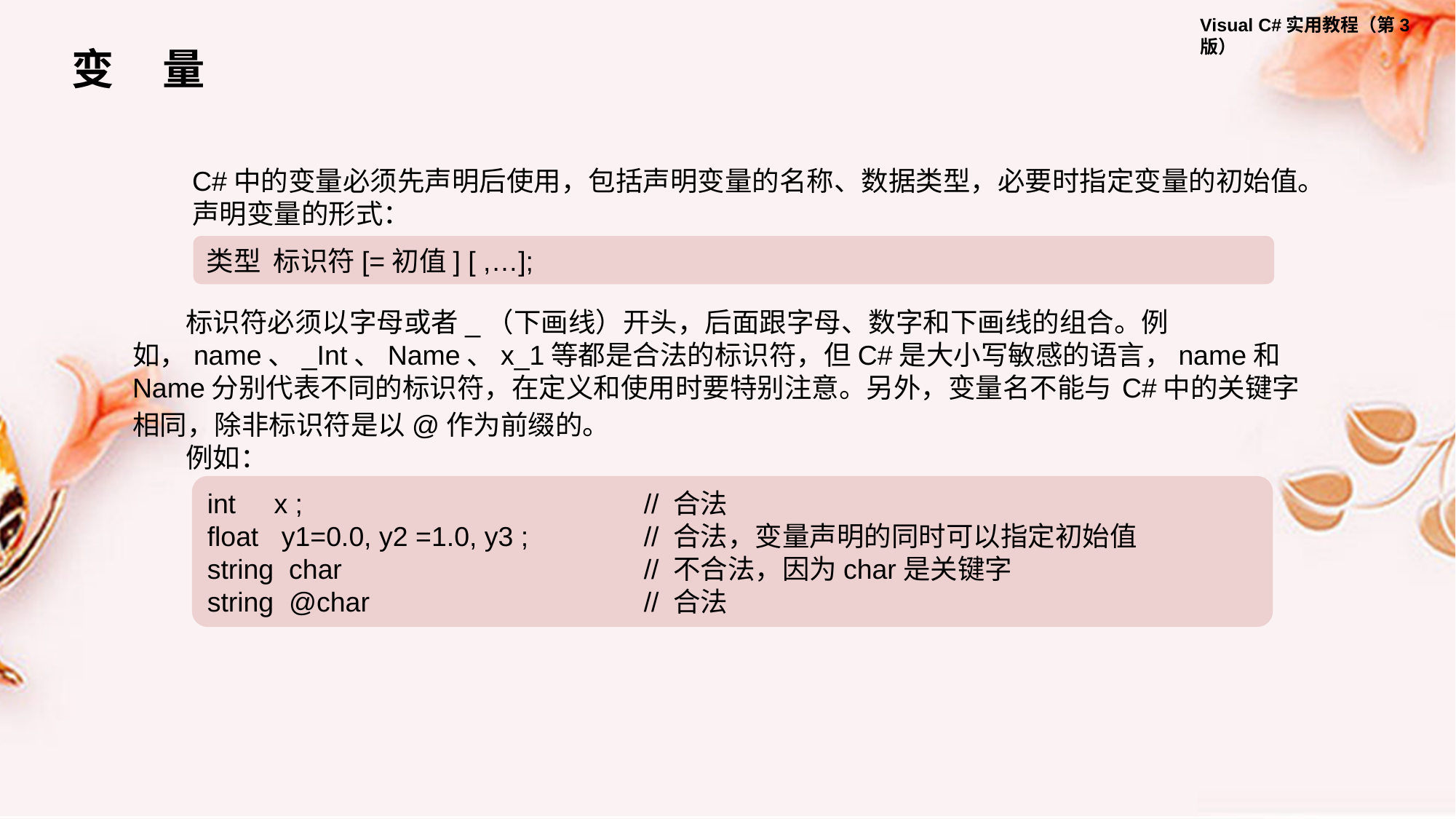

变     量
C#中的变量必须先声明后使用，包括声明变量的名称、数据类型，必要时指定变量的初始值。
声明变量的形式：
类型  标识符[=初值] [ ,…];
标识符必须以字母或者_（下画线）开头，后面跟字母、数字和下画线的组合。例如，name、_Int、Name、x_1等都是合法的标识符，但C#是大小写敏感的语言，name和Name分别代表不同的标识符，在定义和使用时要特别注意。另外，变量名不能与 C#中的关键字相同，除非标识符是以@作为前缀的。
例如：
int     x ;                      		// 合法
float   y1=0.0, y2 =1.0, y3 ;    	// 合法，变量声明的同时可以指定初始值
string  char                 		// 不合法，因为char是关键字
string  @char               		// 合法